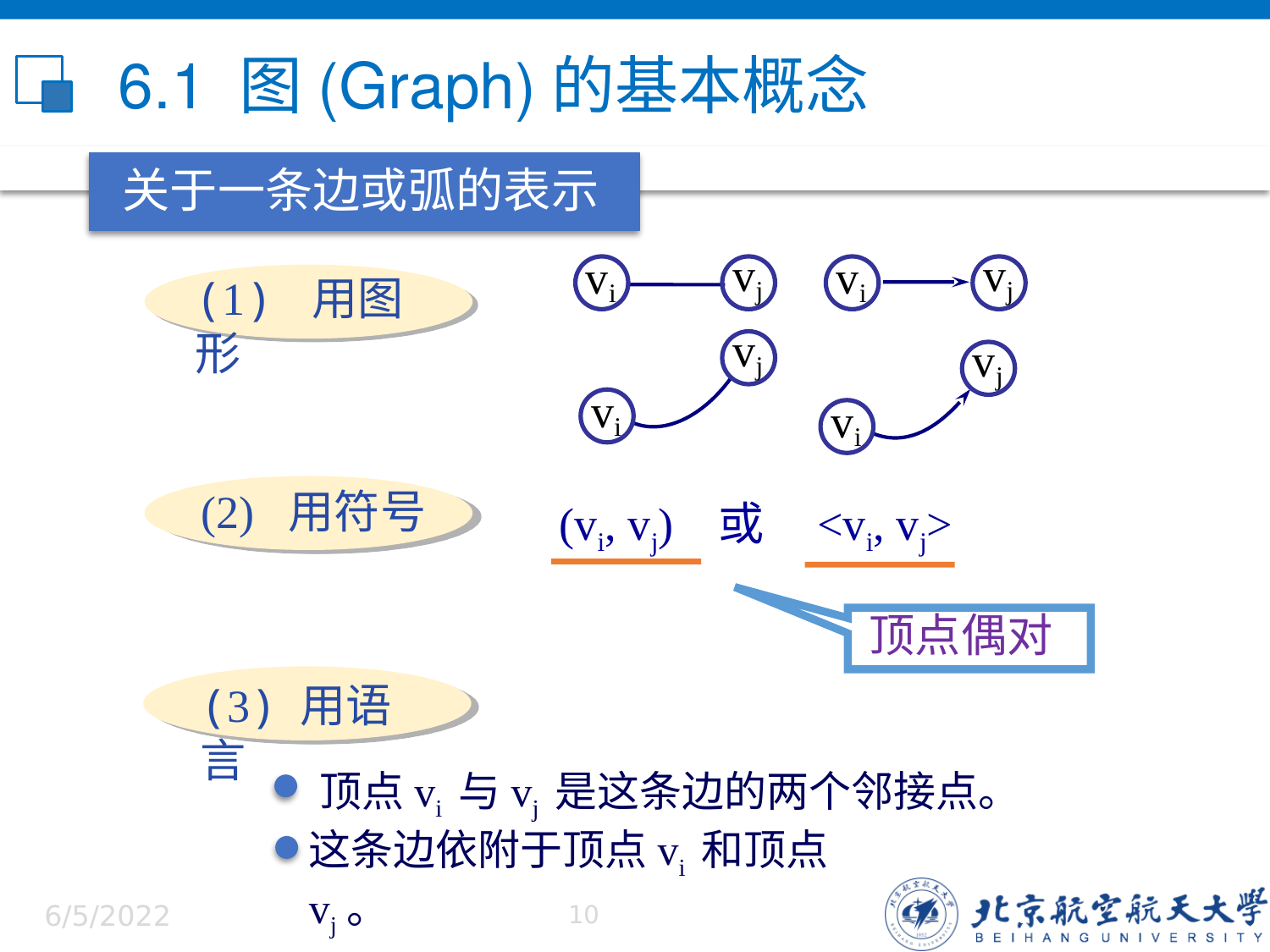

# 6.1 图(Graph)的基本概念

 关于一条边或弧的表示
vj
vi

vj
vi

vj

vi

vj

vi

(1) 用图形

(2)  用符号
(vi, vj)   或    <vi, vj>

顶点偶对

(3) 用语言
 顶点vi 与vj 是这条边的两个邻接点。

这条边依附于顶点vi 和顶点vj。

6/5/2022
10